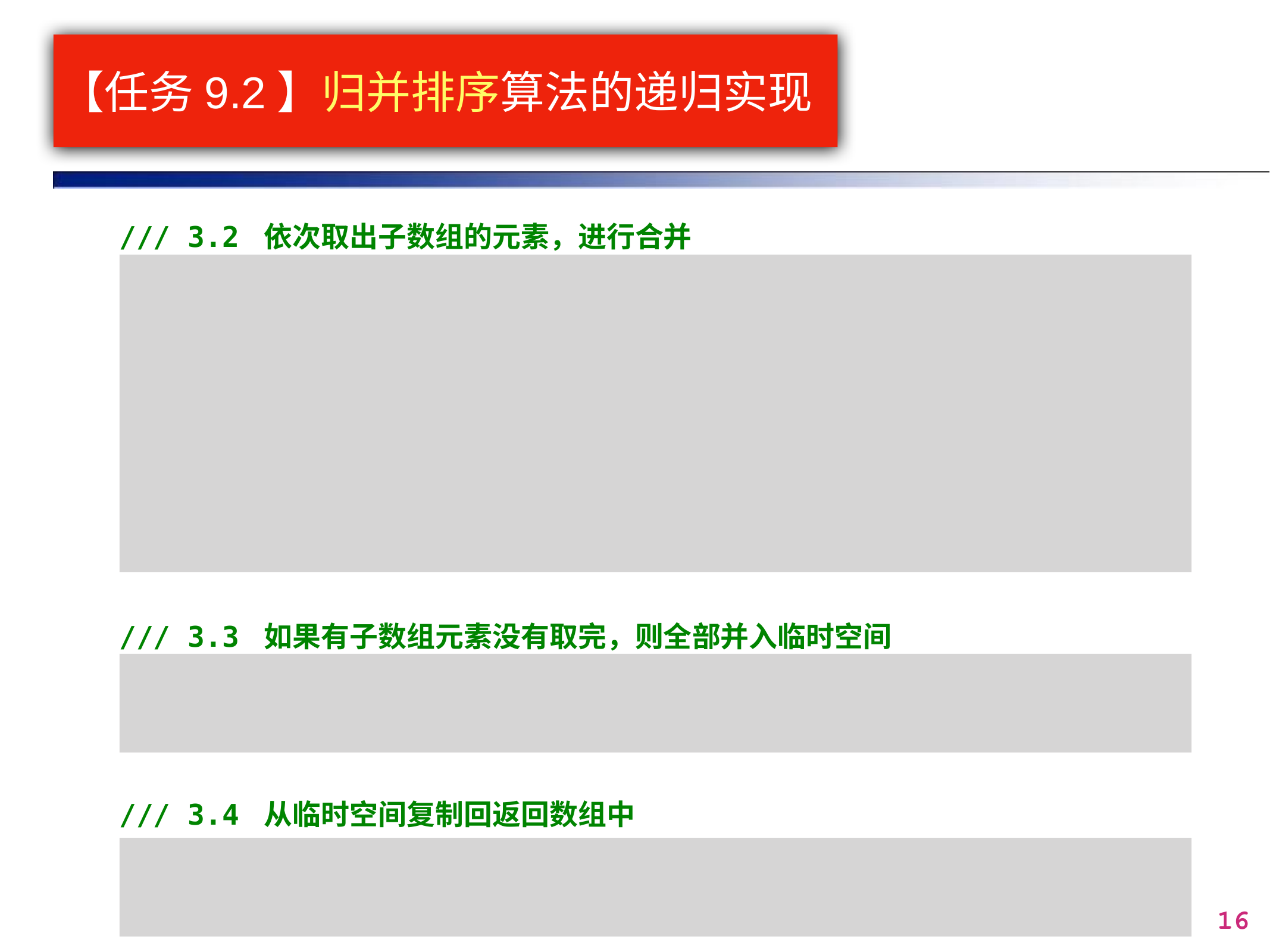

# 【任务9.2】归并排序算法的递归实现
/// 3.2 依次取出子数组的元素，进行合并
    int left_idx = start, right_idx = mid, i = 0;
    while (left_idx < mid && right_idx < end) {
        if (A[left_idx] < A[right_idx])
            tmp[i++] = A[left_idx++];
        else
            tmp[i++] = A[right_idx++];
    }

/// 3.3 如果有子数组元素没有取完，则全部并入临时空间
    while (left_idx < mid)  tmp[i++] = A[left_idx++]; /// 先左
    while (right_idx < end) tmp[i++] = A[right_idx++];/// 后右

/// 3.4 从临时空间复制回返回数组中
for (int i=0, idx=start; i<end-start; i++, idx++)
    A[idx] = tmp[i];

16